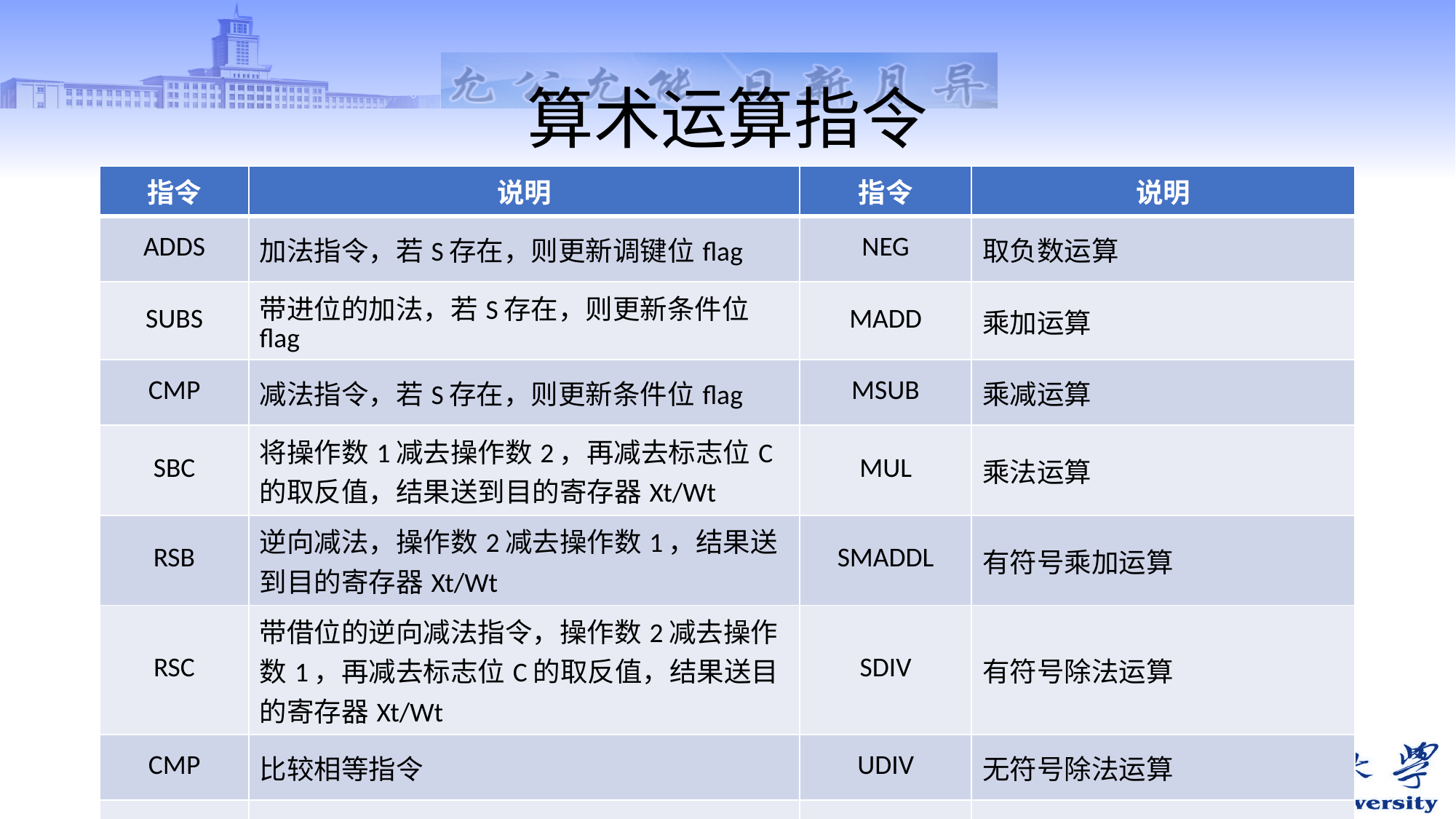

# 算术运算指令
| 指令 | 说明 | 指令 | 说明 |
| --- | --- | --- | --- |
| ADDS | 加法指令，若S存在，则更新调键位flag | NEG | 取负数运算 |
| SUBS | 带进位的加法，若S存在，则更新条件位flag | MADD | 乘加运算 |
| CMP | 减法指令，若S存在，则更新条件位flag | MSUB | 乘减运算 |
| SBC | 将操作数1减去操作数2，再减去标志位C的取反值，结果送到目的寄存器Xt/Wt | MUL | 乘法运算 |
| RSB | 逆向减法，操作数2减去操作数1，结果送到目的寄存器Xt/Wt | SMADDL | 有符号乘加运算 |
| RSC | 带借位的逆向减法指令，操作数2减去操作数1，再减去标志位C的取反值，结果送目的寄存器Xt/Wt | SDIV | 有符号除法运算 |
| CMP | 比较相等指令 | UDIV | 无符号除法运算 |
| CMN | 比较不等指令 |  |  |